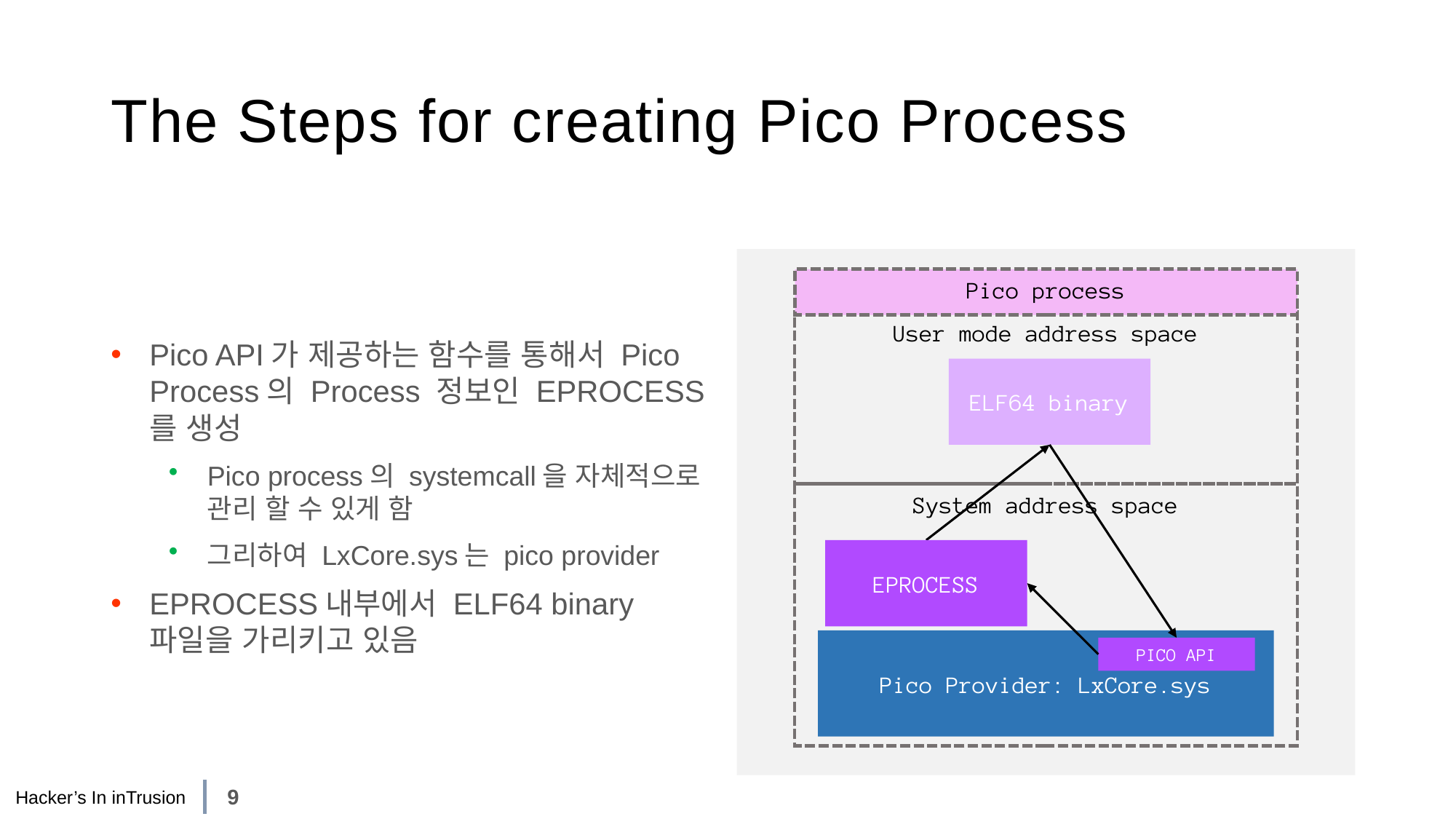

# The Steps for creating Pico Process
Pico API가 제공하는 함수를 통해서 Pico Process의 Process 정보인 EPROCESS를 생성
Pico process의 systemcall을 자체적으로 관리 할 수 있게 함
그리하여 LxCore.sys는 pico provider
EPROCESS내부에서 ELF64 binary파일을 가리키고 있음

Pico process
User mode address space
ELF64 binary

System address space
EPROCESS
Pico Provider: LxCore.sys
PICO API